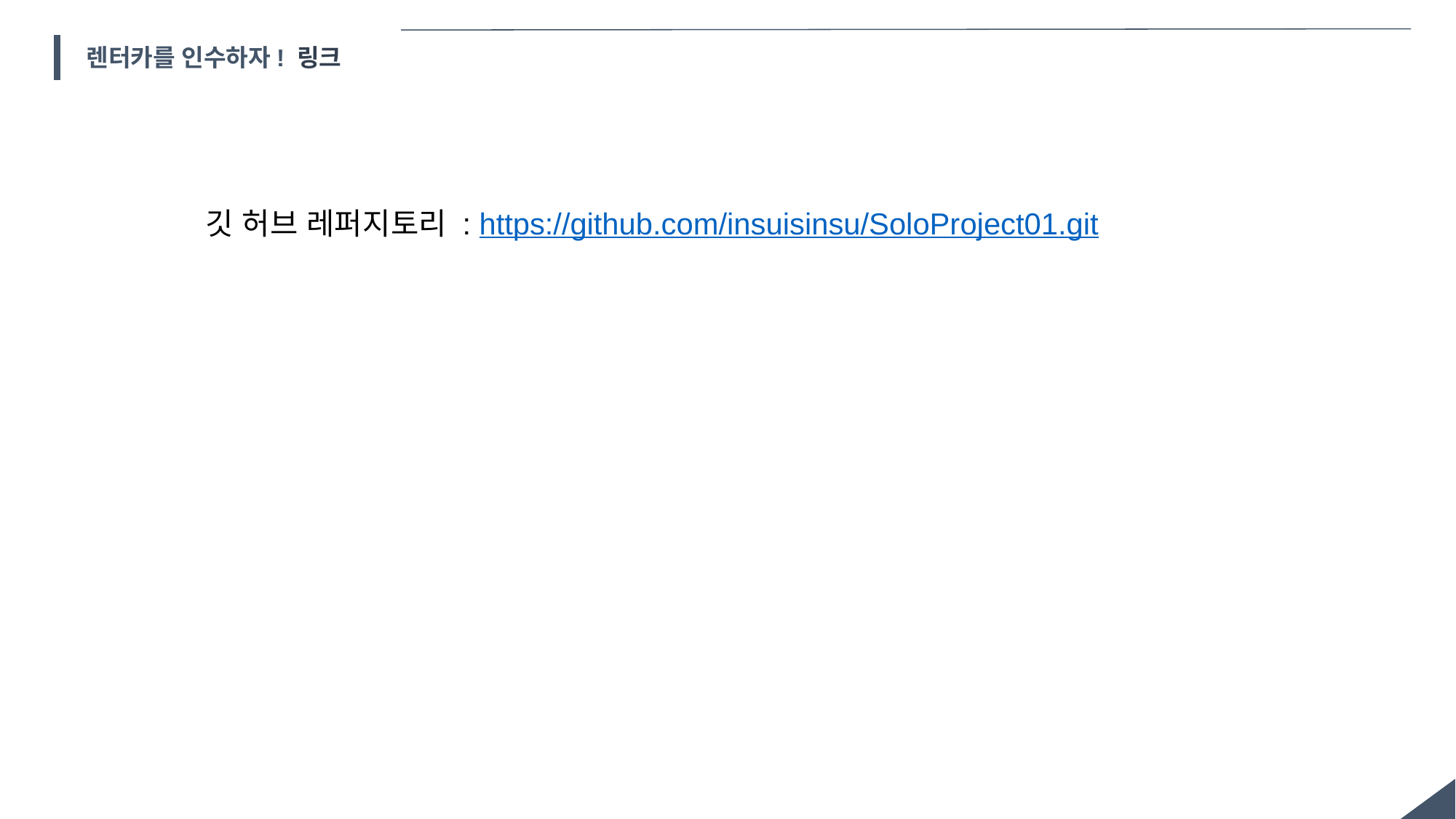

렌터카를 인수하자! 링크
깃 허브 레퍼지토리 : https://github.com/insuisinsu/SoloProject01.git